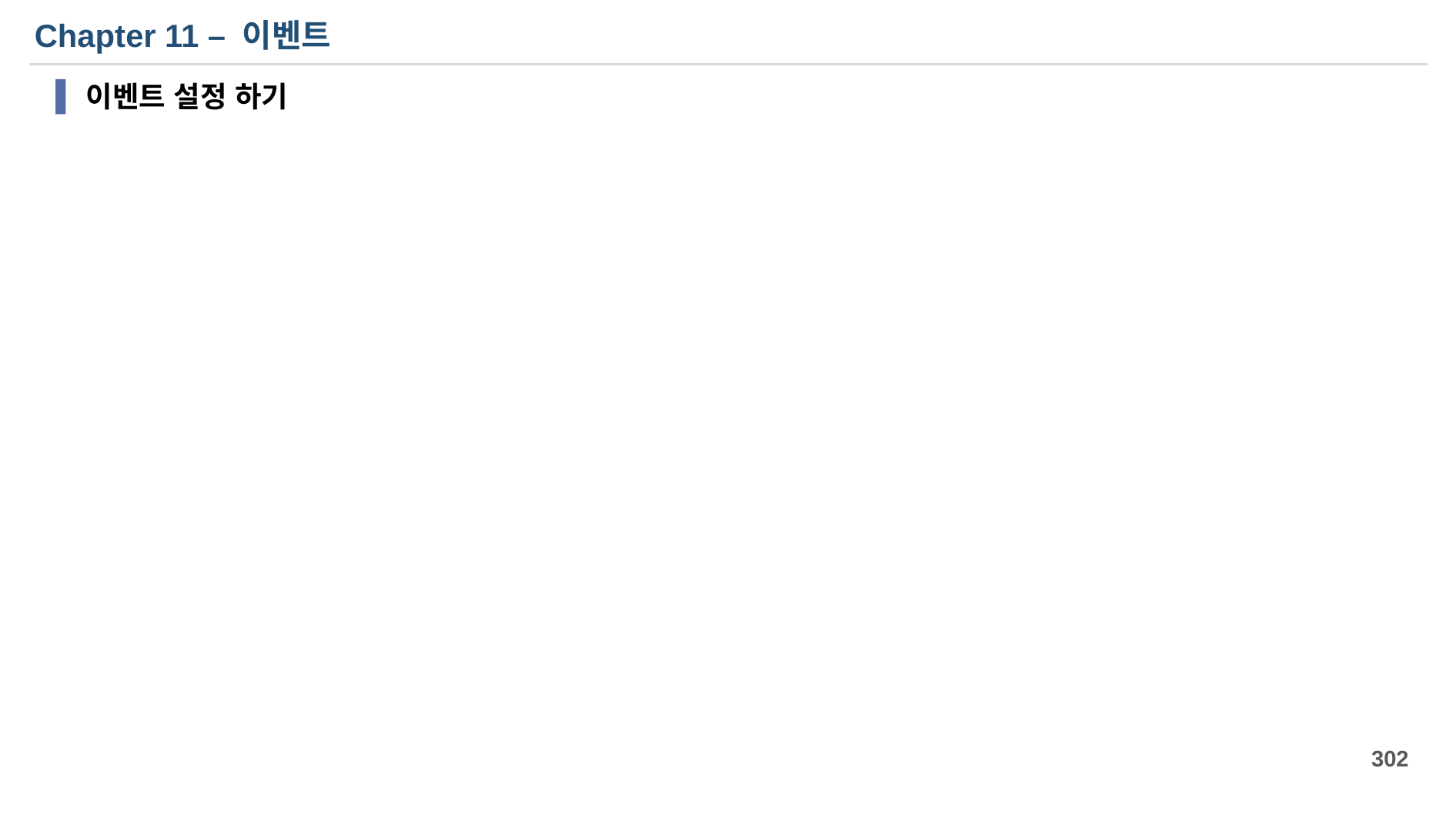

# Chapter 11 – 이벤트
이벤트 설정 하기
302